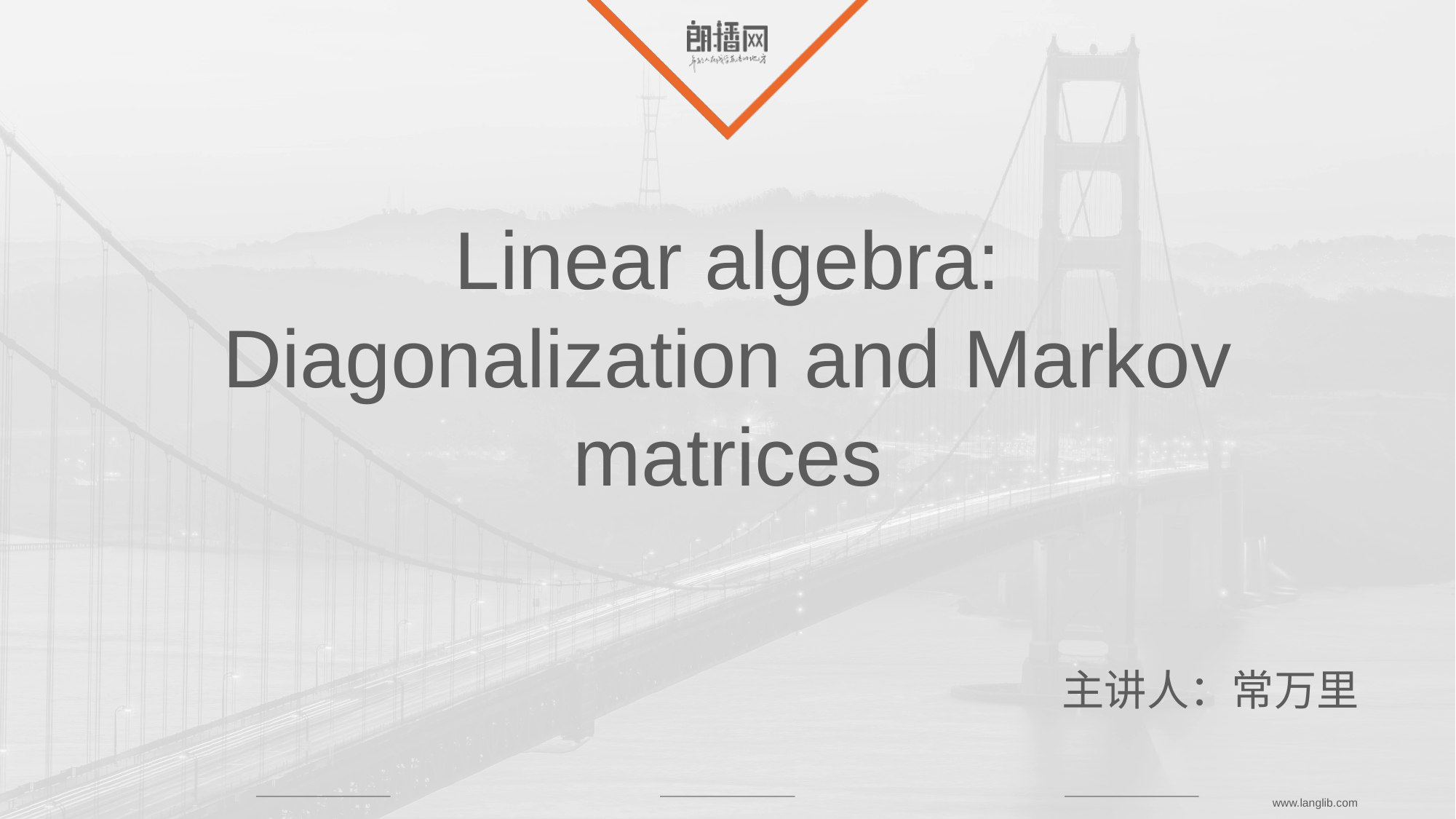

Linear algebra:
Diagonalization and Markov matrices
主讲人：常万里